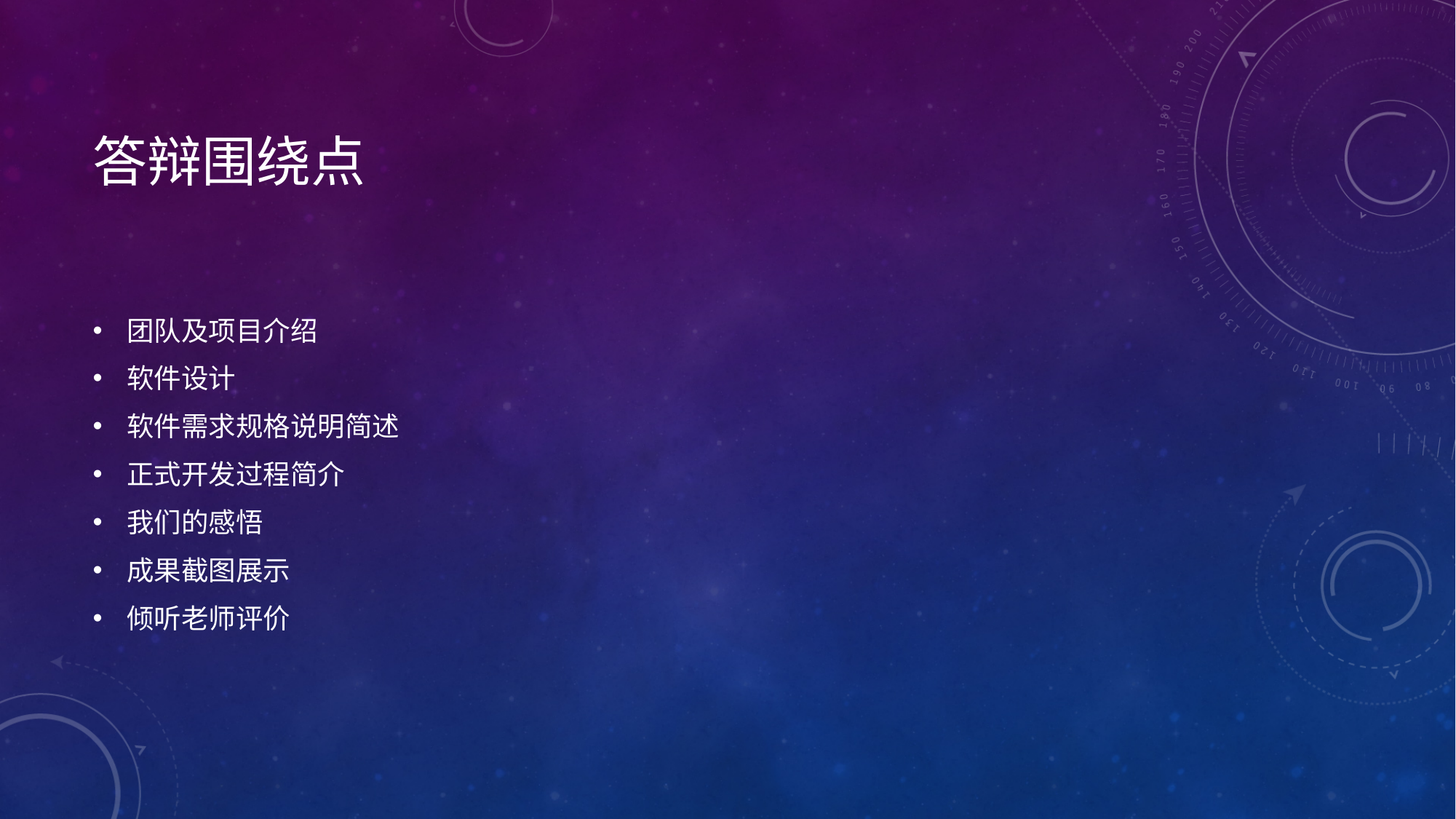

# 答辩围绕点
团队及项目介绍
软件设计
软件需求规格说明简述
正式开发过程简介
我们的感悟
成果截图展示
倾听老师评价